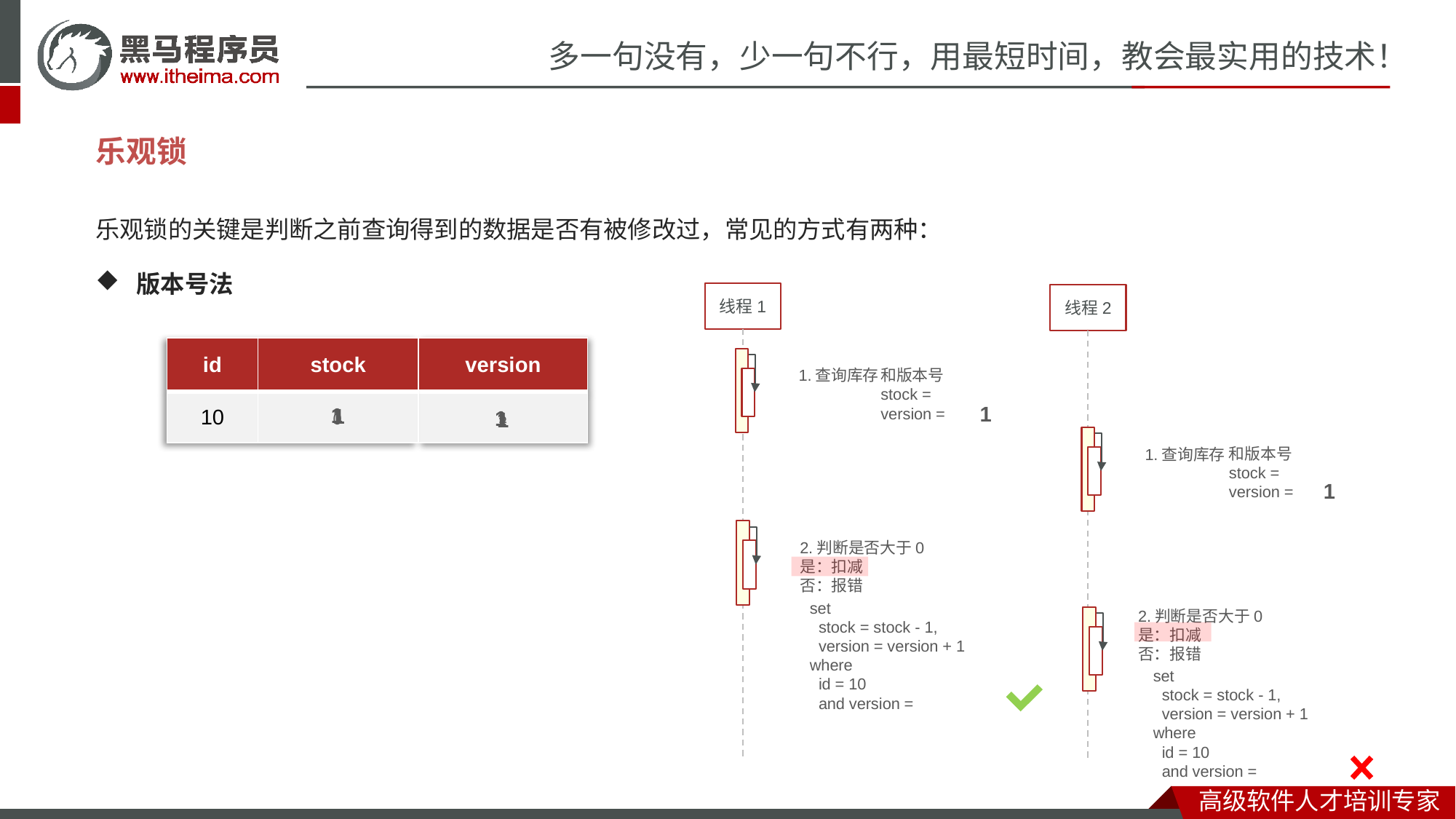

乐观锁
乐观锁的关键是判断之前查询得到的数据是否有被修改过，常见的方式有两种：
版本号法
线程1
线程2
| version |
| --- |
|  |
| id | stock |
| --- | --- |
| 10 |  |

和版本号
stock =
version =
1.查询库存

1
1
1
1
1
1
1
0
2

和版本号
stock =
version =
1.查询库存

1

2.判断是否大于0
是：扣减
否：报错

set
  stock = stock - 1,
  version = version + 1
where
  id = 10
  and version =
2.判断是否大于0
是：扣减
否：报错

set
  stock = stock - 1,
  version = version + 1
where
  id = 10
  and version =